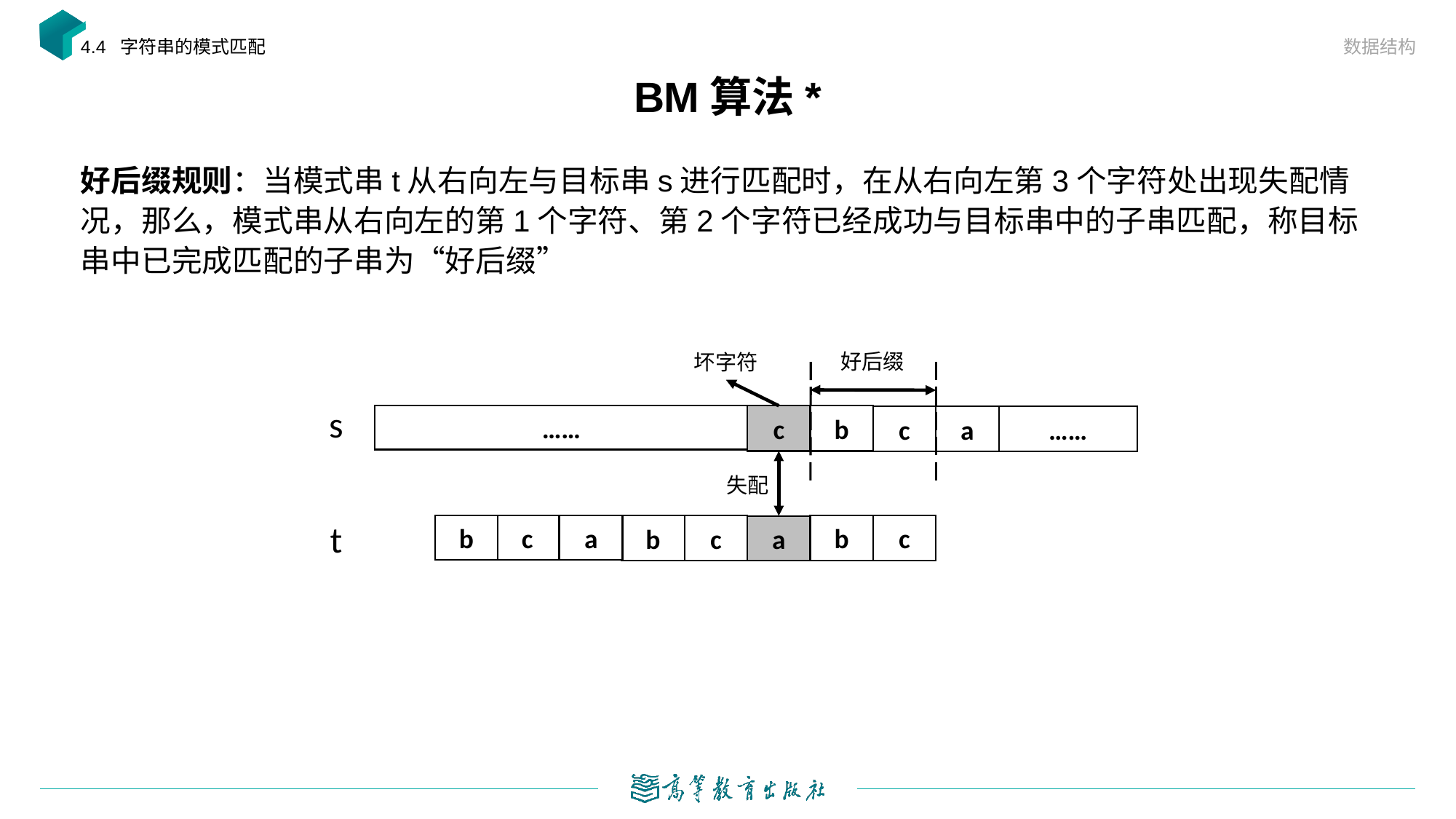

数据结构
4.4  字符串的模式匹配
# BM算法*
好后缀规则：当模式串t从右向左与目标串s进行匹配时，在从右向左第3个字符处出现失配情况，那么，模式串从右向左的第1个字符、第2个字符已经成功与目标串中的子串匹配，称目标串中已完成匹配的子串为“好后缀”
好后缀
坏字符
s
……
c
b
c
a
……
失配
t
b
c
a
b
b
c
c
a